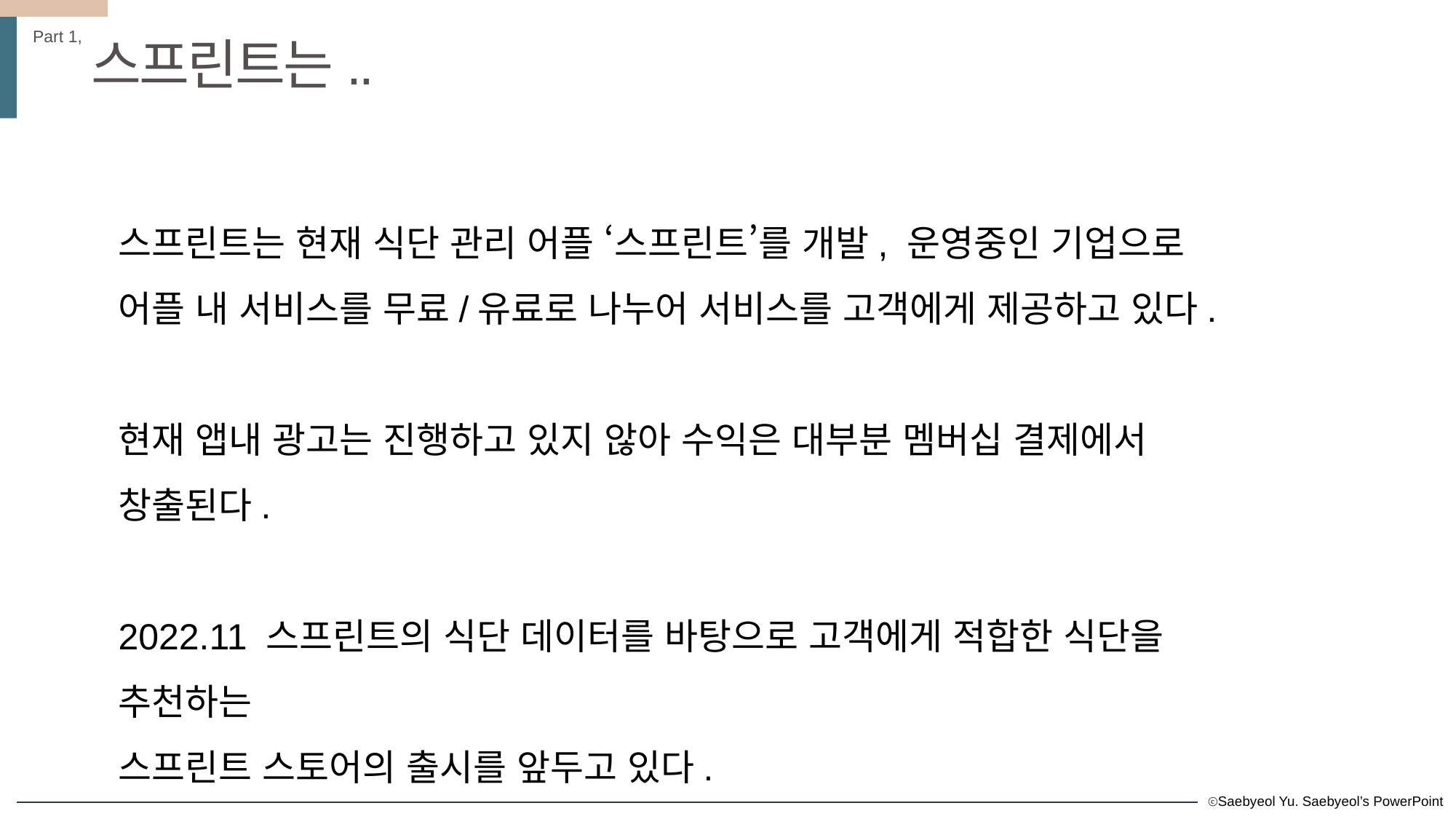

Part 1,
스프린트는..
스프린트는 현재 식단 관리 어플 ‘스프린트’를 개발, 운영중인 기업으로
어플 내 서비스를 무료/유료로 나누어 서비스를 고객에게 제공하고 있다.

현재 앱내 광고는 진행하고 있지 않아 수익은 대부분 멤버십 결제에서 창출된다.

2022.11 스프린트의 식단 데이터를 바탕으로 고객에게 적합한 식단을 추천하는
스프린트 스토어의 출시를 앞두고 있다.